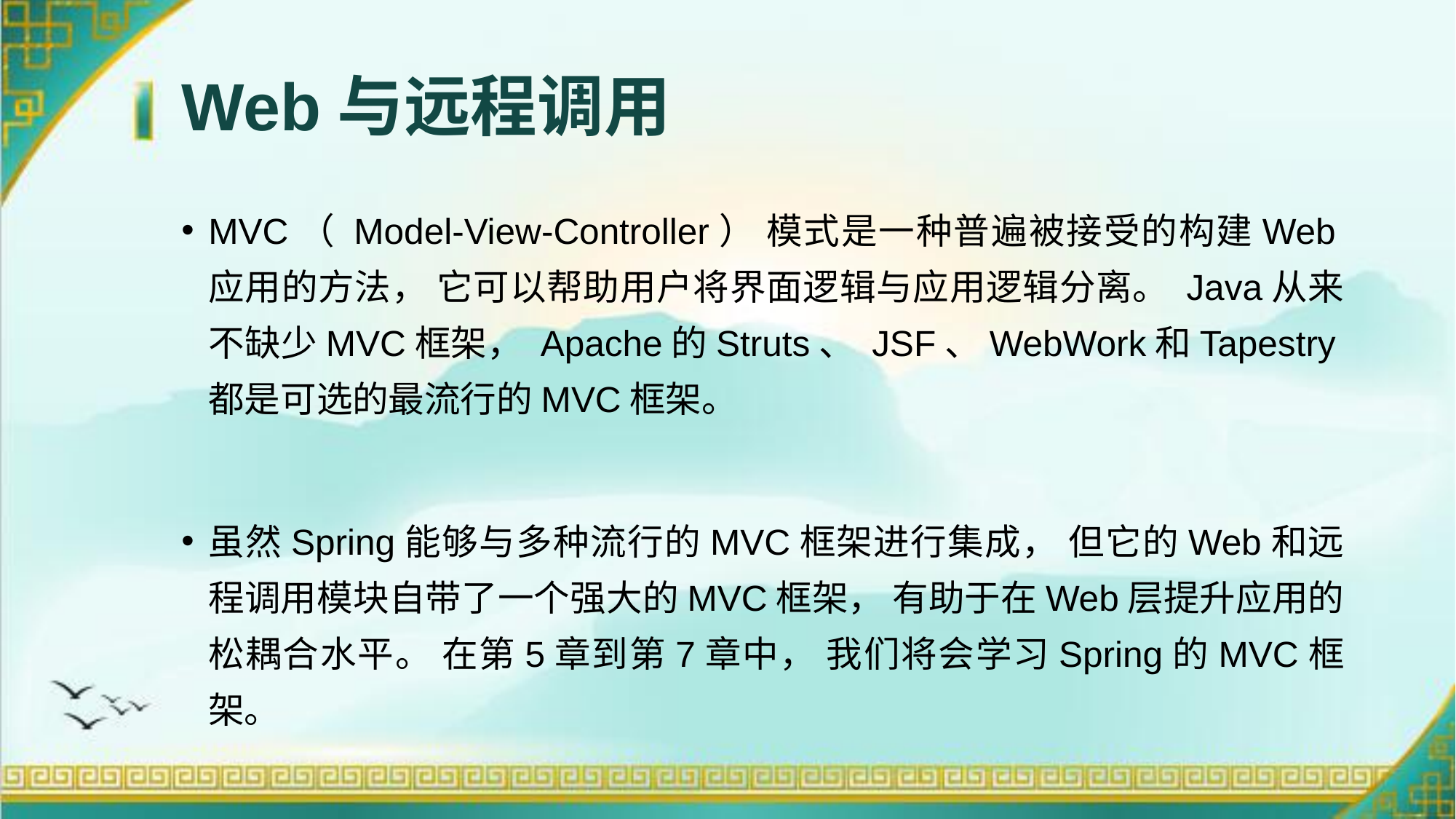

# Web与远程调用
MVC（ Model-View-Controller） 模式是一种普遍被接受的构建Web应用的方法， 它可以帮助用户将界面逻辑与应用逻辑分离。 Java从来不缺少MVC框架， Apache的Struts、 JSF、WebWork和Tapestry都是可选的最流行的MVC框架。

虽然Spring能够与多种流行的MVC框架进行集成， 但它的Web和远程调用模块自带了一个强大的MVC框架， 有助于在Web层提升应用的松耦合水平。 在第5章到第7章中， 我们将会学习Spring的MVC框架。